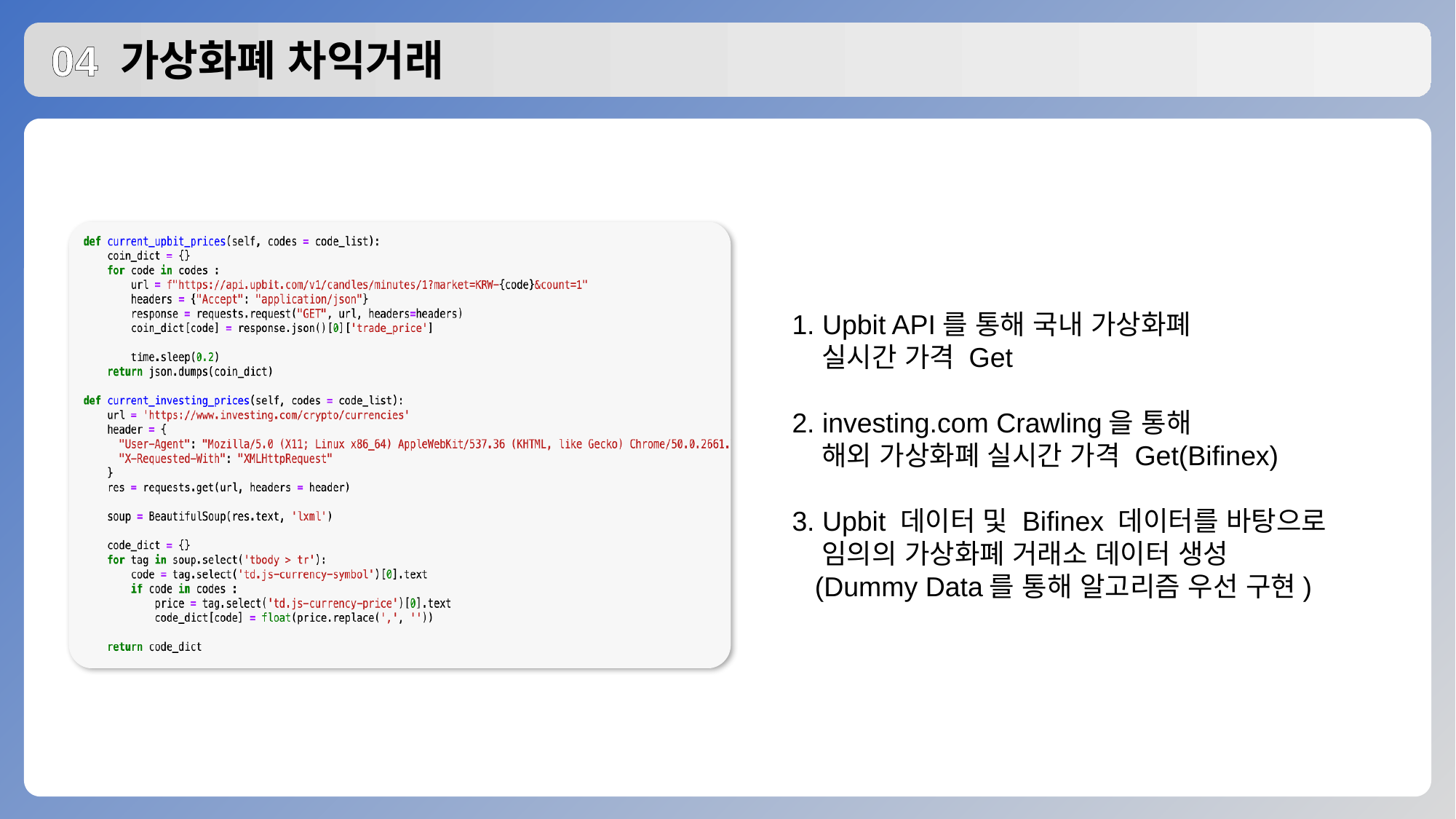

# 04 가상화폐 차익거래

1. Upbit API를 통해 국내 가상화폐
   실시간 가격 Get

2. investing.com Crawling을 통해
   해외 가상화폐 실시간 가격 Get(Bifinex)

3. Upbit 데이터 및 Bifinex 데이터를 바탕으로
   임의의 가상화폐 거래소 데이터 생성
   (Dummy Data를 통해 알고리즘 우선 구현)